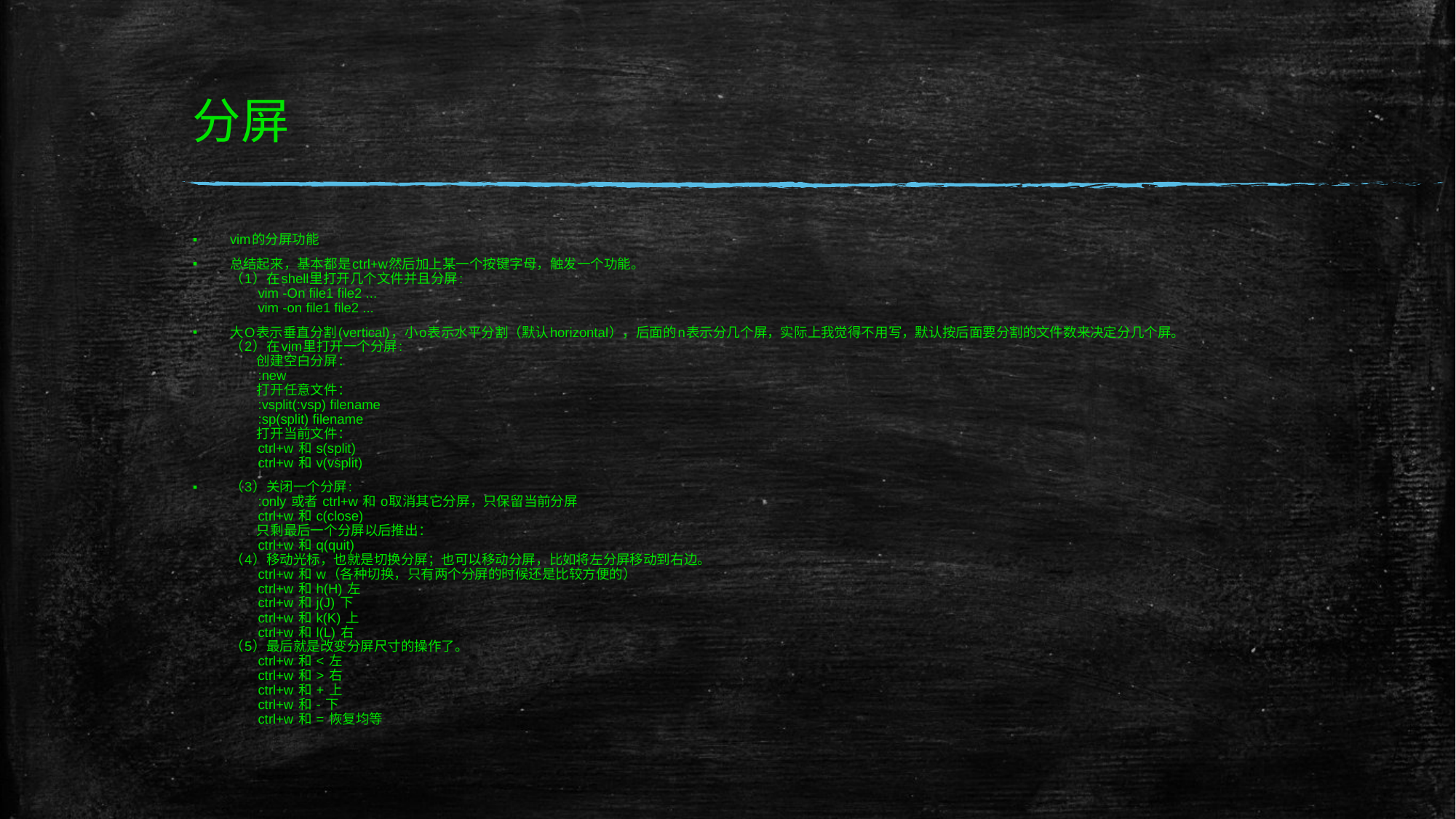

# 分屏
vim的分屏功能
总结起来，基本都是ctrl+w然后加上某一个按键字母，触发一个功能。
（1）在shell里打开几个文件并且分屏:
　　vim -On file1 file2 ...
　　vim -on file1 file2 ...
大O表示垂直分割(vertical)，小o表示水平分割（默认horizontal），后面的n表示分几个屏，实际上我觉得不用写，默认按后面要分割的文件数来决定分几个屏。
（2）在vim里打开一个分屏:
　　创建空白分屏：
　　:new
　　打开任意文件：
　　:vsplit(:vsp) filename
　　:sp(split) filename
　　打开当前文件：
　　ctrl+w 和 s(split)
　　ctrl+w 和 v(vsplit)
（3）关闭一个分屏:
　　:only 或者 ctrl+w 和 o取消其它分屏，只保留当前分屏
　　ctrl+w 和 c(close)
　　只剩最后一个分屏以后推出：
　　ctrl+w 和 q(quit)
（4）移动光标，也就是切换分屏；也可以移动分屏，比如将左分屏移动到右边。
　　ctrl+w 和 w（各种切换，只有两个分屏的时候还是比较方便的）
　　ctrl+w 和 h(H) 左
　　ctrl+w 和 j(J) 下
　　ctrl+w 和 k(K) 上
　　ctrl+w 和 l(L) 右
（5）最后就是改变分屏尺寸的操作了。
　　ctrl+w 和 < 左
　　ctrl+w 和 > 右
　　ctrl+w 和 + 上
　　ctrl+w 和 - 下
　　ctrl+w 和 = 恢复均等